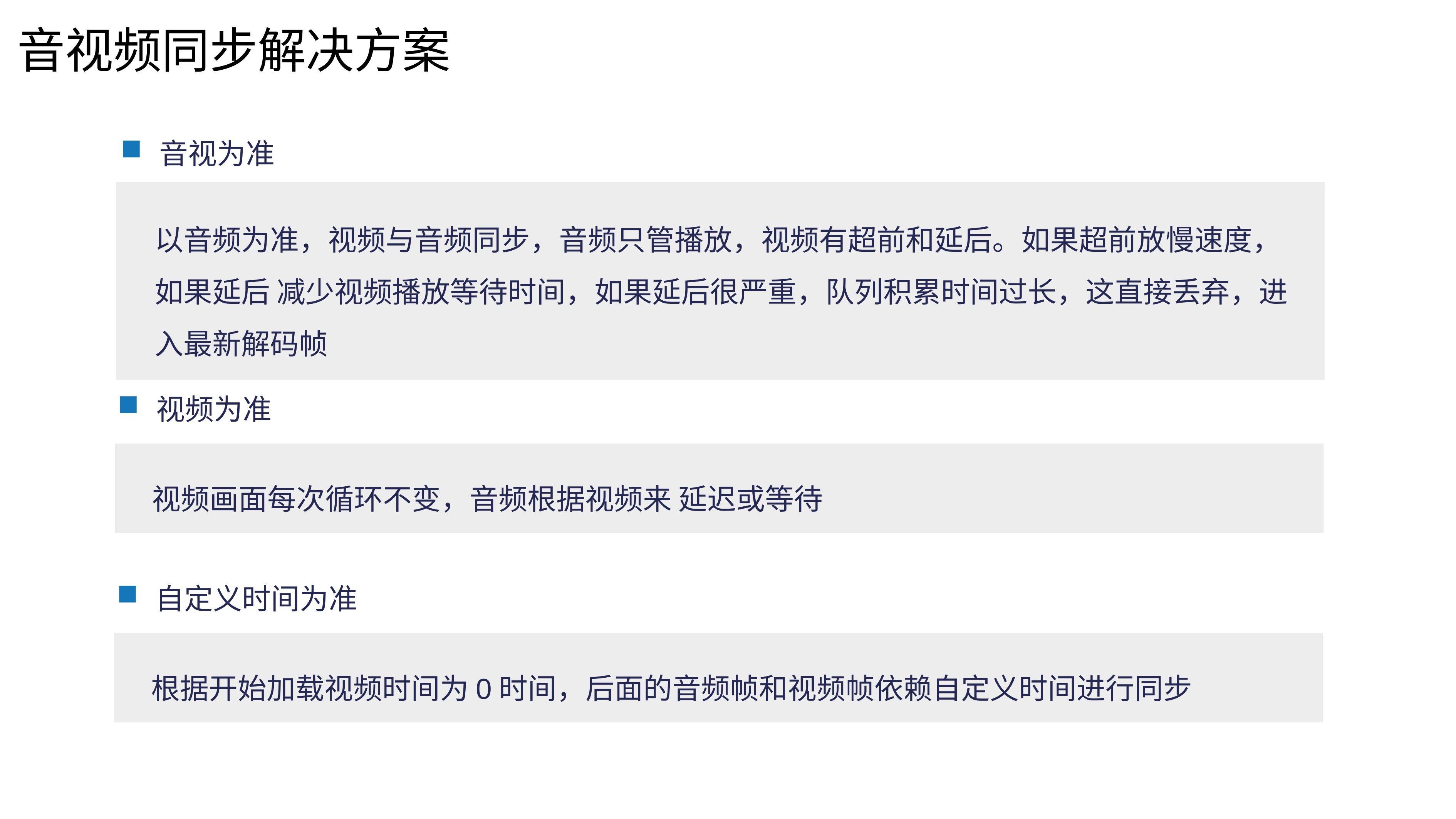

# 音视频同步解决方案
音视为准

以音频为准，视频与音频同步，音频只管播放，视频有超前和延后。如果超前放慢速度，
如果延后 减少视频播放等待时间，如果延后很严重，队列积累时间过长，这直接丢弃，进入最新解码帧

视频为准

视频画面每次循环不变，音频根据视频来 延迟或等待
自定义时间为准

根据开始加载视频时间为0时间，后面的音频帧和视频帧依赖自定义时间进行同步